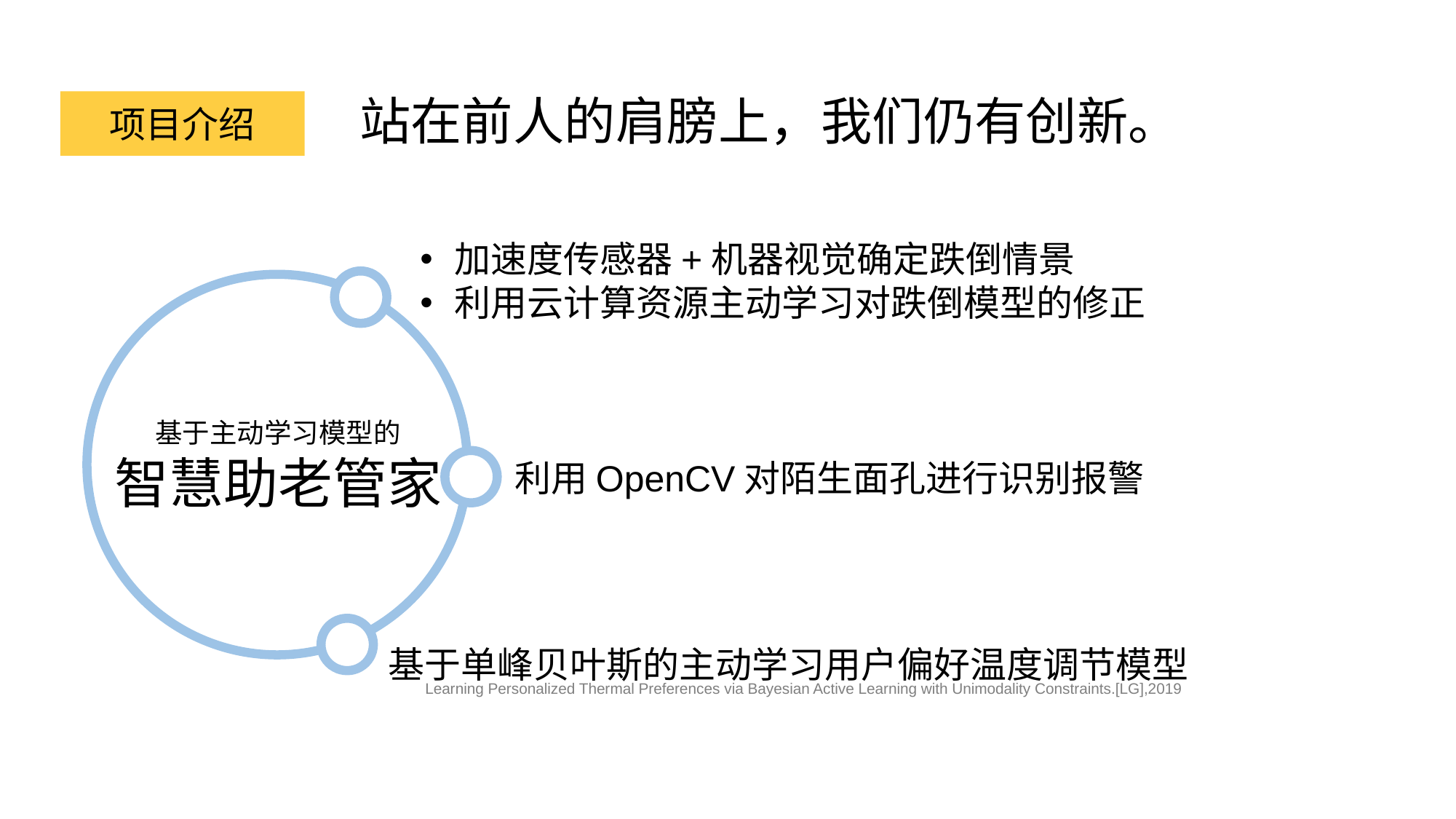

站在前人的肩膀上，我们仍有创新。
项目介绍
加速度传感器+机器视觉确定跌倒情景
利用云计算资源主动学习对跌倒模型的修正

基于主动学习模型的
智慧助老管家
利用OpenCV对陌生面孔进行识别报警

基于单峰贝叶斯的主动学习用户偏好温度调节模型
Learning Personalized Thermal Preferences via Bayesian Active Learning with Unimodality Constraints.[LG],2019